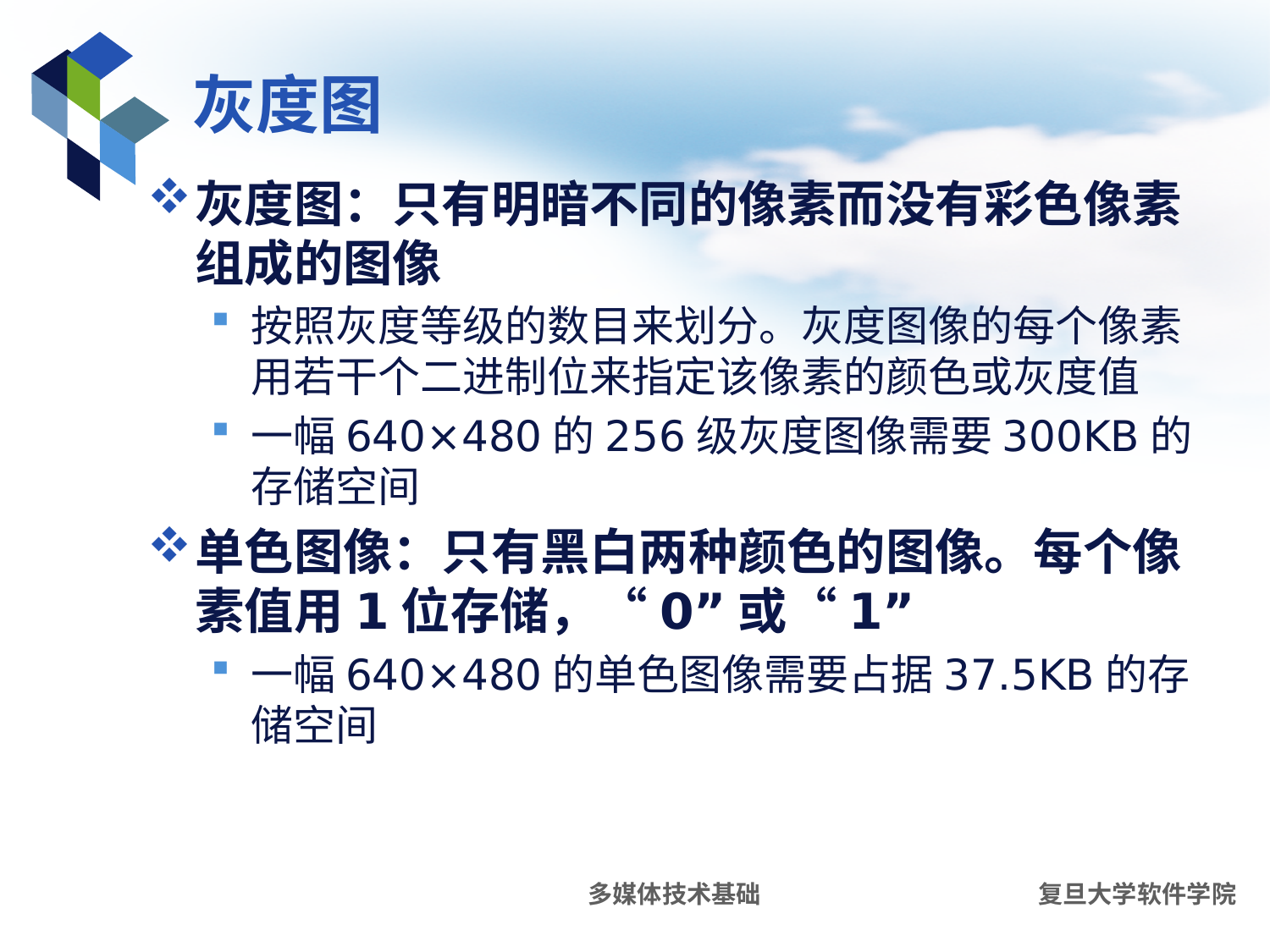

# 灰度图
灰度图：只有明暗不同的像素而没有彩色像素组成的图像
按照灰度等级的数目来划分。灰度图像的每个像素用若干个二进制位来指定该像素的颜色或灰度值
一幅640×480的256级灰度图像需要300KB的存储空间
单色图像：只有黑白两种颜色的图像。每个像素值用1位存储，“0”或“1”
一幅640×480的单色图像需要占据37.5KB的存储空间
多媒体技术基础